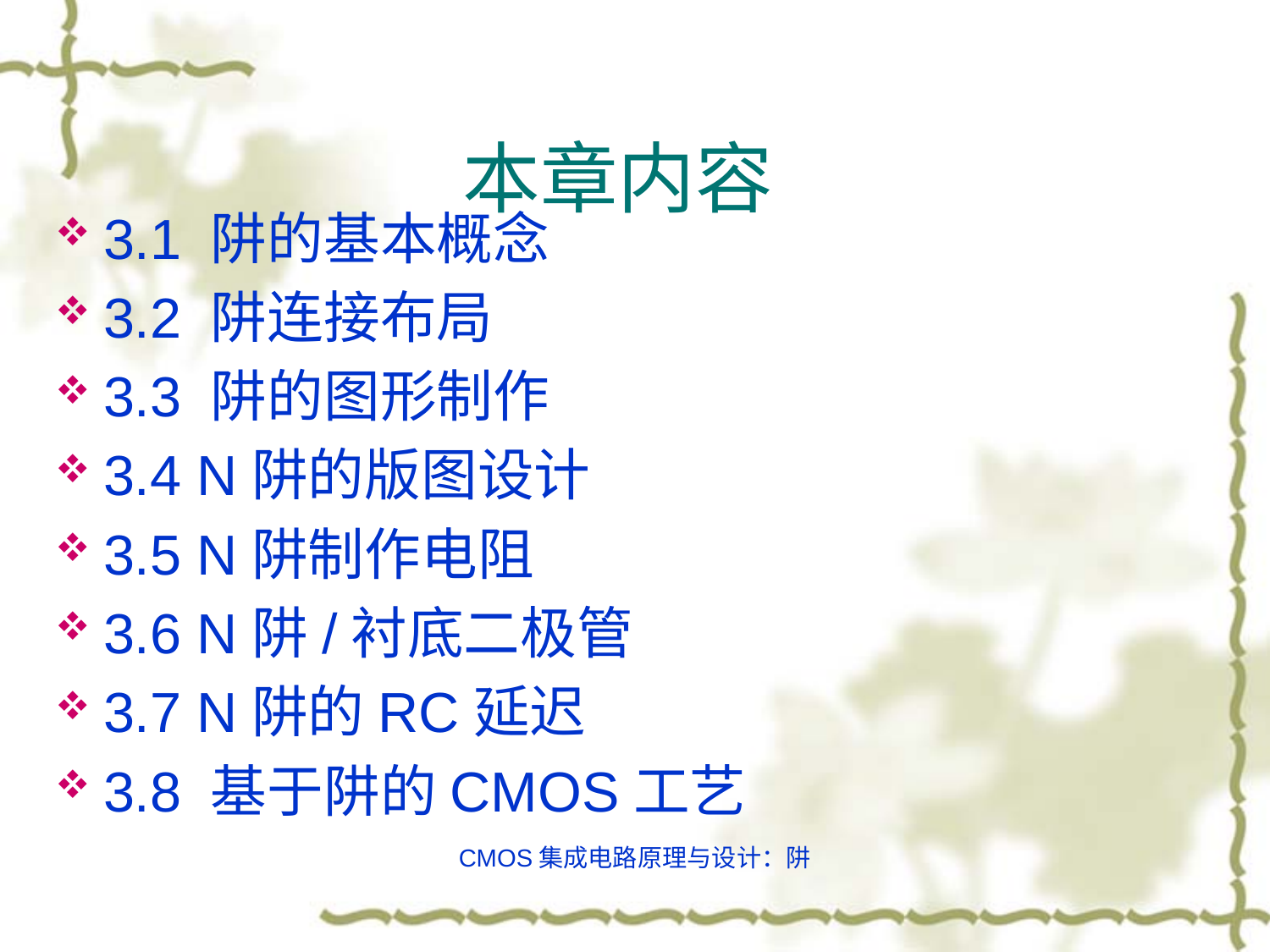

# 本章内容
3.1 阱的基本概念
3.2 阱连接布局
3.3 阱的图形制作
3.4 N阱的版图设计
3.5 N阱制作电阻
3.6 N阱/衬底二极管
3.7 N阱的RC延迟
3.8 基于阱的CMOS工艺
CMOS集成电路原理与设计：阱
2